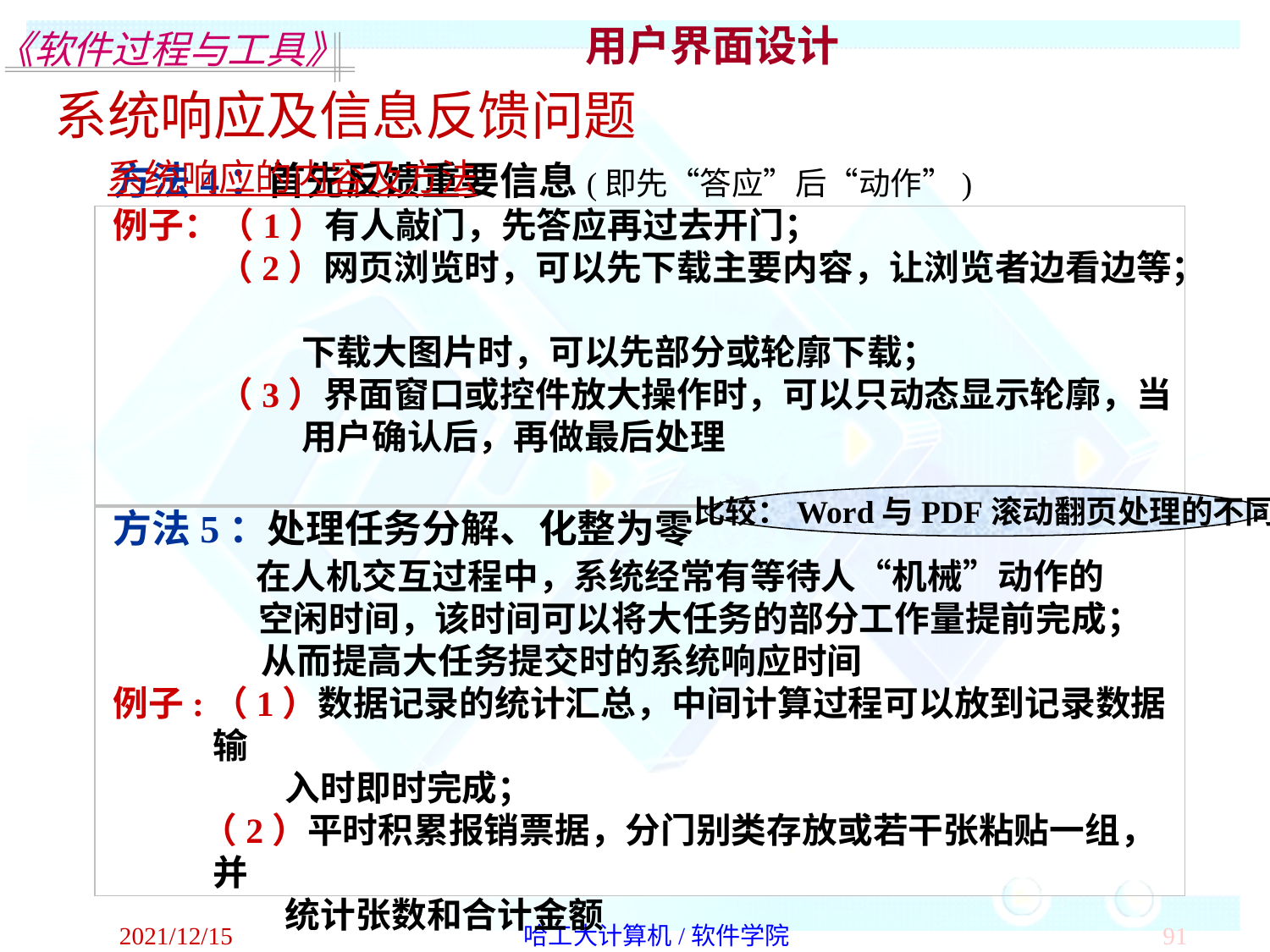

用户界面设计
系统响应及信息反馈问题
系统响应的内容及方法
方法4：首先反馈重要信息(即先“答应”后“动作”)
例子：（1）有人敲门，先答应再过去开门；
            （2）网页浏览时，可以先下载主要内容，让浏览者边看边等；
           下载大图片时，可以先部分或轮廓下载；
            （3）界面窗口或控件放大操作时，可以只动态显示轮廓，当
           用户确认后，再做最后处理

方法5：处理任务分解、化整为零
               在人机交互过程中，系统经常有等待人“机械”动作的
                 空闲时间，该时间可以将大任务的部分工作量提前完成；
      从而提高大任务提交时的系统响应时间
例子:（1）数据记录的统计汇总，中间计算过程可以放到记录数据输
         入时即时完成；
          （2）平时积累报销票据，分门别类存放或若干张粘贴一组，并
         统计张数和合计金额

比较：Word与PDF滚动翻页处理的不同